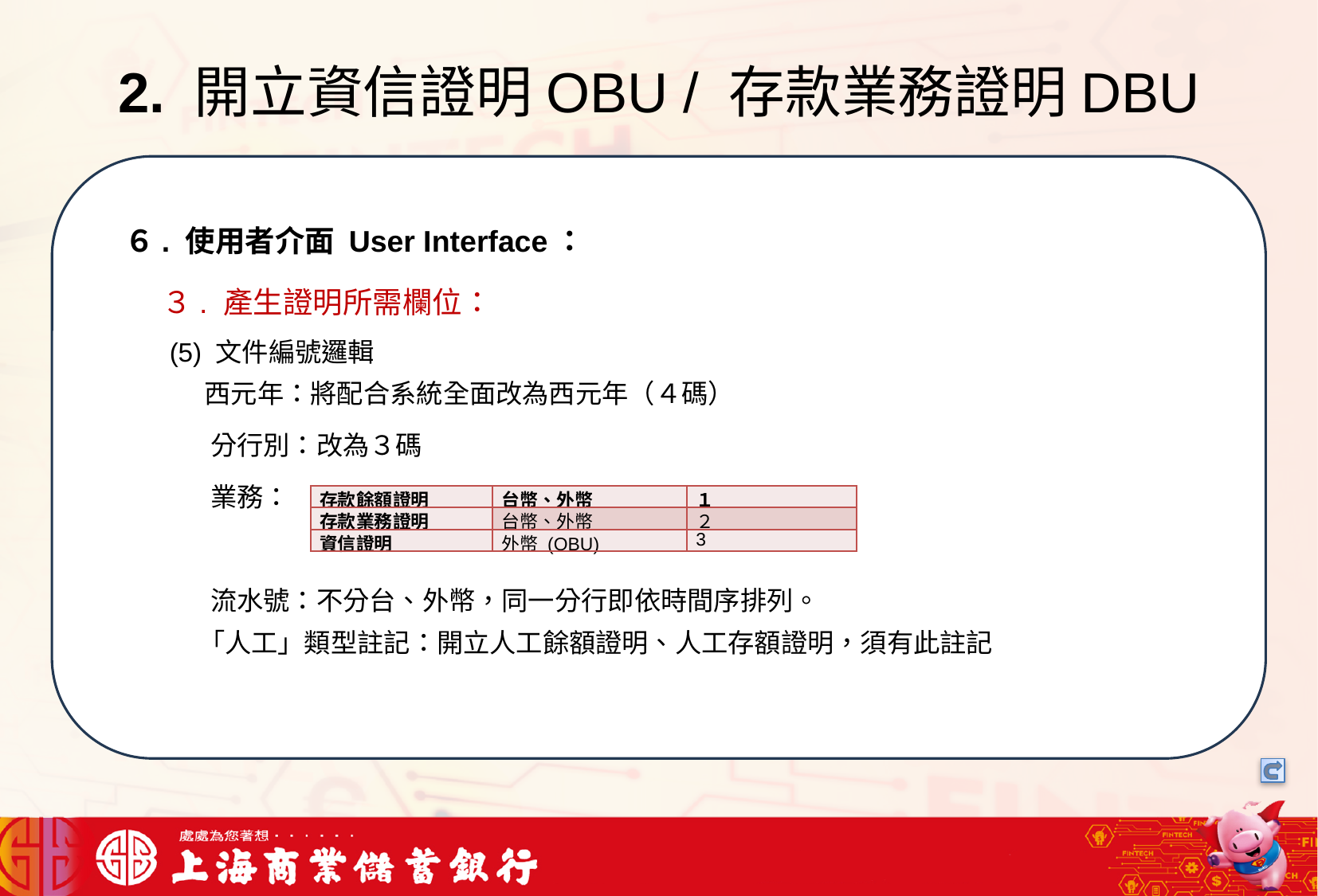

# 2. 開立資信證明OBU / 存款業務證明DBU
我們可以將信用卡相關資料存在一個檔案中，將這些檔案中的文字進行詞向量的轉換，把文字轉成數字向量存在向量資料庫中，透過檢索器在向量資料庫搜尋與用戶問題最接近的資訊，透過生成器，生成最合適的答案回覆用戶
６. 使用者介面 User Interface：
３. 產生證明所需欄位：
 (5) 文件編號邏輯
      西元年：將配合系統全面改為西元年（４碼）
       分行別：改為３碼
       業務：

       流水號：不分台、外幣，同一分行即依時間序排列。
     「人工」類型註記：開立人工餘額證明、人工存額證明，須有此註記
| 存款餘額證明 | 台幣、外幣 | １ |
| --- | --- | --- |
| 存款業務證明 | 台幣、外幣 | ２ |
| 資信證明 | 外幣 (OBU) | 3 |